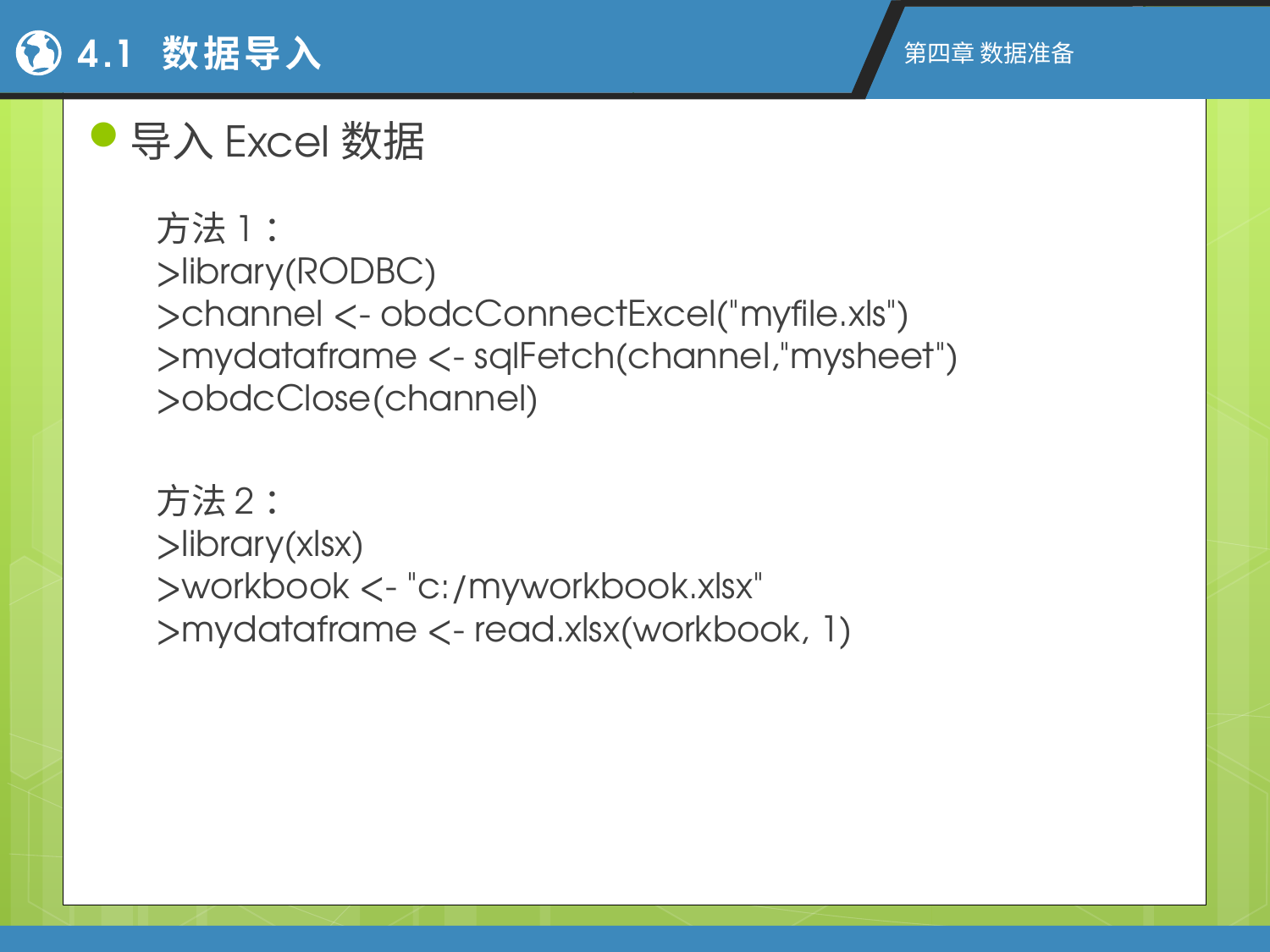

4.1 数据导入

第四章 数据准备
导入Excel数据
方法1：
>library(RODBC)
>channel <- obdcConnectExcel("myfile.xls")
>mydataframe <- sqlFetch(channel,"mysheet")
>obdcClose(channel)
方法2：
>library(xlsx)
>workbook <- "c:/myworkbook.xlsx"
>mydataframe <- read.xlsx(workbook, 1)